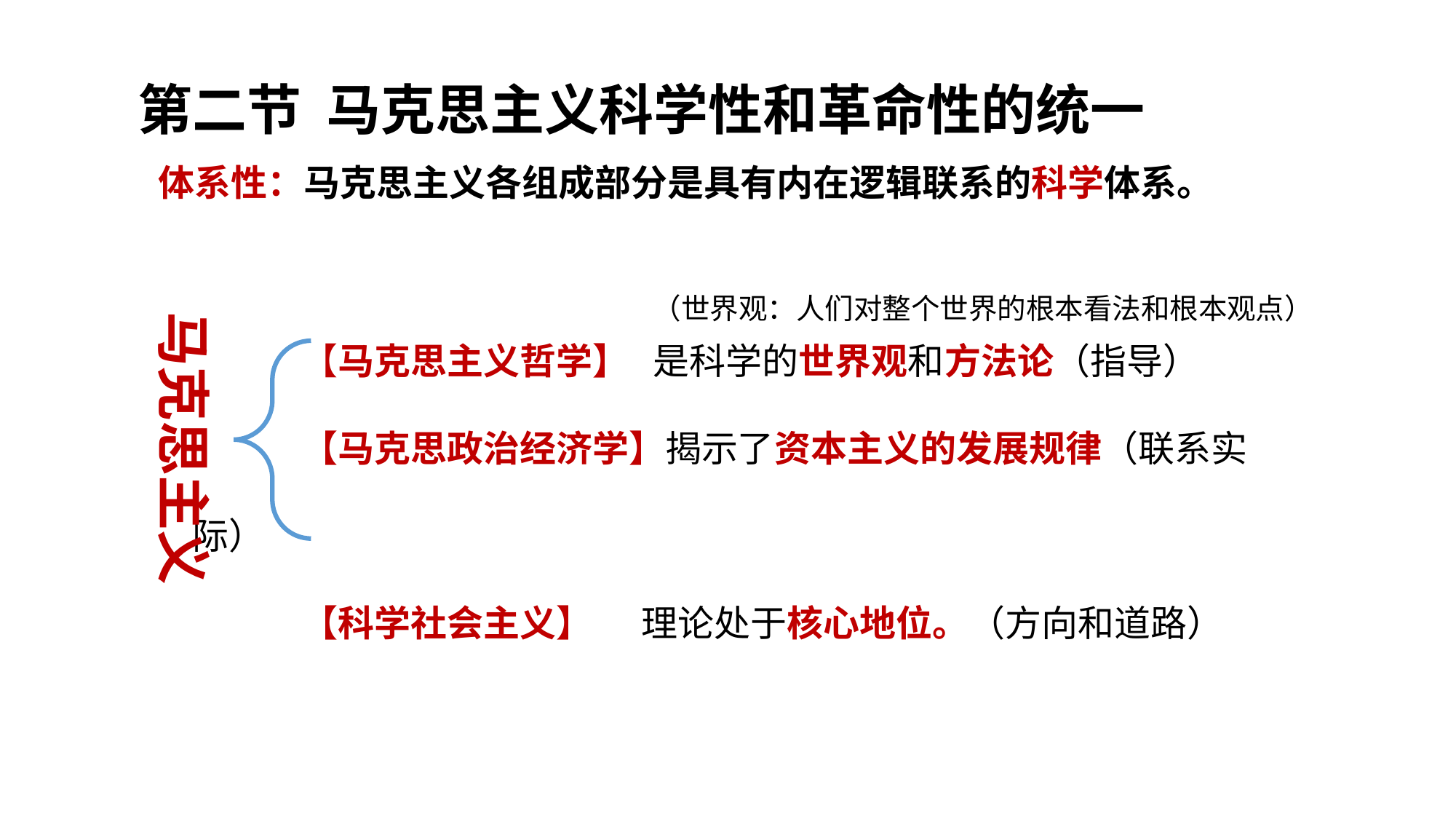

绪论
第二节  马克思主义科学性和革命性的统一
体系性：马克思主义各组成部分是具有内在逻辑联系的科学体系。
	（世界观：人们对整个世界的根本看法和根本观点）
	【马克思主义哲学】   是科学的世界观和方法论（指导）
	【马克思政治经济学】揭示了资本主义的发展规律（联系实际）
	【科学社会主义】      理论处于核心地位。（方向和道路）
马克思主义